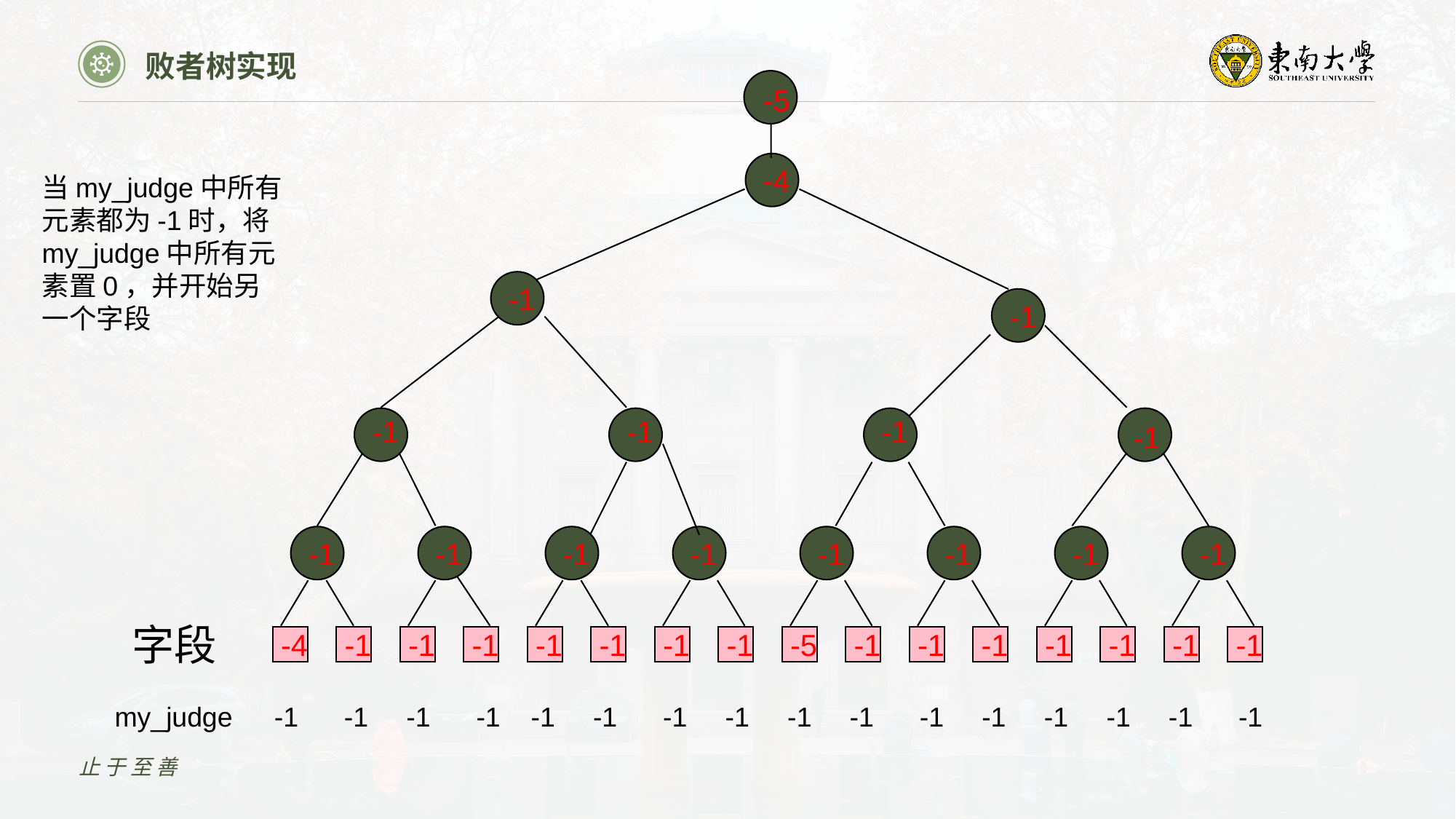

败者树实现

-5

-4
当my_judge中所有元素都为-1时，将my_judge中所有元素置0，并开始另一个字段

-1

-1
2

-1
-1
-1

-1

-1
-1
-1
-1
-1
-1
-1
-1

字段
-4
-1
-1
-1
-1
-1
-1
-1
-5
-1
-1
-1
-1
-1
-1
-1

my_judge
-1      -1     -1      -1    -1     -1      -1     -1     -1     -1      -1     -1     -1     -1     -1      -1
止于至善